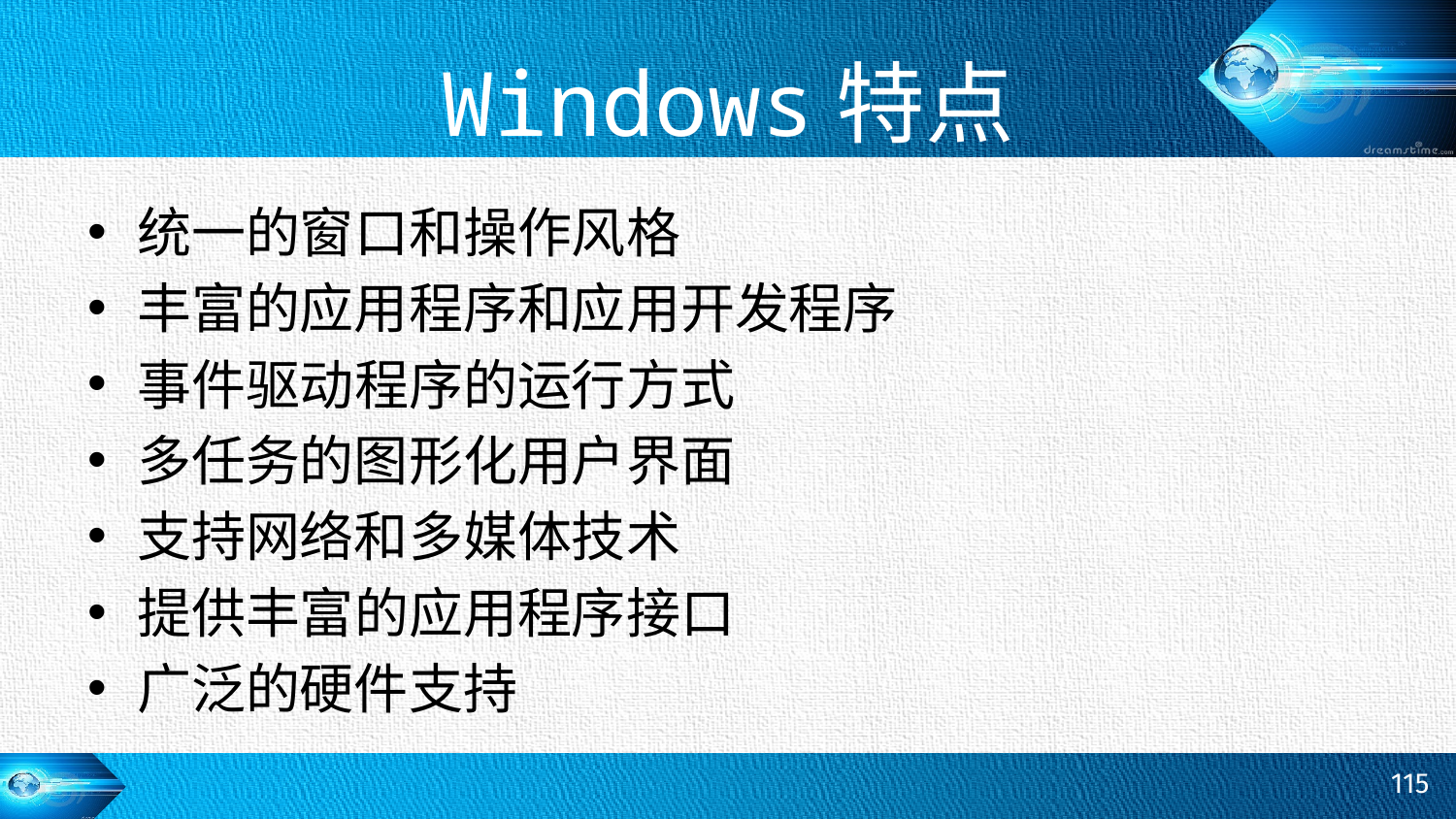

# Windows特点
统一的窗口和操作风格
丰富的应用程序和应用开发程序
事件驱动程序的运行方式
多任务的图形化用户界面
支持网络和多媒体技术
提供丰富的应用程序接口
广泛的硬件支持

115